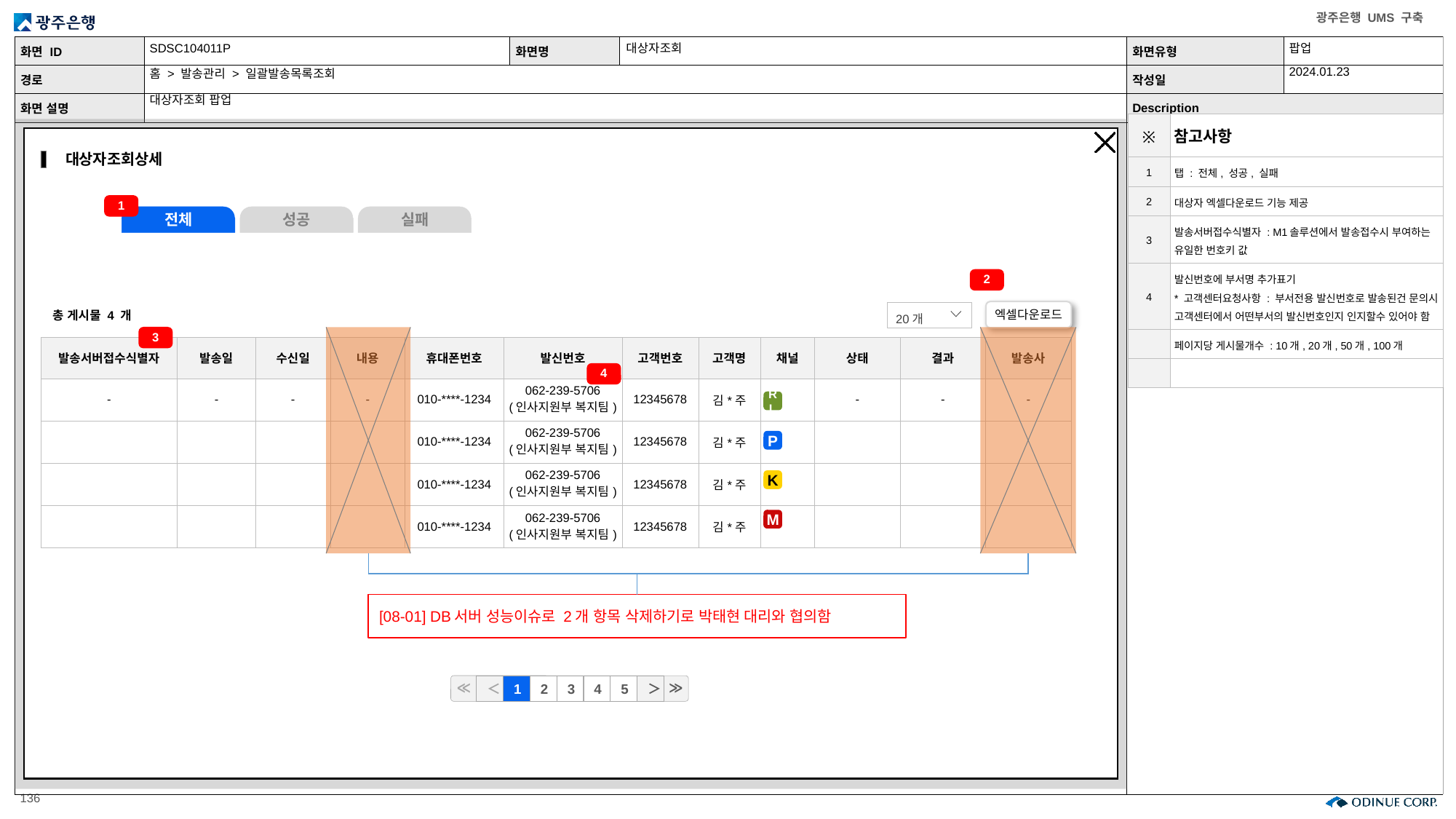

SDSC104011P
대상자조회
팝업
2024.01.23
홈 > 발송관리 > 일괄발송목록조회
대상자조회 팝업
| ※ | 참고사항 |
| --- | --- |
| 1 | 탭 : 전체, 성공, 실패 |
| 2 | 대상자 엑셀다운로드 기능 제공 |
| 3 | 발송서버접수식별자 : M1솔루션에서 발송접수시 부여하는 유일한 번호키 값 |
| 4 | 발신번호에 부서명 추가표기 \* 고객센터요청사항 : 부서전용 발신번호로 발송된건 문의시 고객센터에서 어떤부서의 발신번호인지 인지할수 있어야 함 |
|  | 페이지당 게시물개수 : 10개, 20개, 50개, 100개 |
|  |  |
대상자조회상세

1
전체
성공
실패

2
엑셀다운로드
20개

총 게시물 4 개
3

| 발송서버접수식별자 | 발송일 | 수신일 | 내용 | 휴대폰번호 | 발신번호 | 고객번호 | 고객명 | 채널 | 상태 | 결과 | 발송사 |
| --- | --- | --- | --- | --- | --- | --- | --- | --- | --- | --- | --- |
| - | - | - | - | 010-\*\*\*\*-1234 | 062-239-5706 (인사지원부 복지팀) | 12345678 | 김\*주 |  | - | - | - |
|  |  |  |  | 010-\*\*\*\*-1234 | 062-239-5706 (인사지원부 복지팀) | 12345678 | 김\*주 |  |  |  |  |
|  |  |  |  | 010-\*\*\*\*-1234 | 062-239-5706 (인사지원부 복지팀) | 12345678 | 김\*주 |  |  |  |  |
|  |  |  |  | 010-\*\*\*\*-1234 | 062-239-5706 (인사지원부 복지팀) | 12345678 | 김\*주 |  |  |  |  |
4
RL
P
K
M
[08-01] DB서버 성능이슈로 2개 항목 삭제하기로 박태현 대리와 협의함
≪
≫

＜
1
2
3
4
5
＞